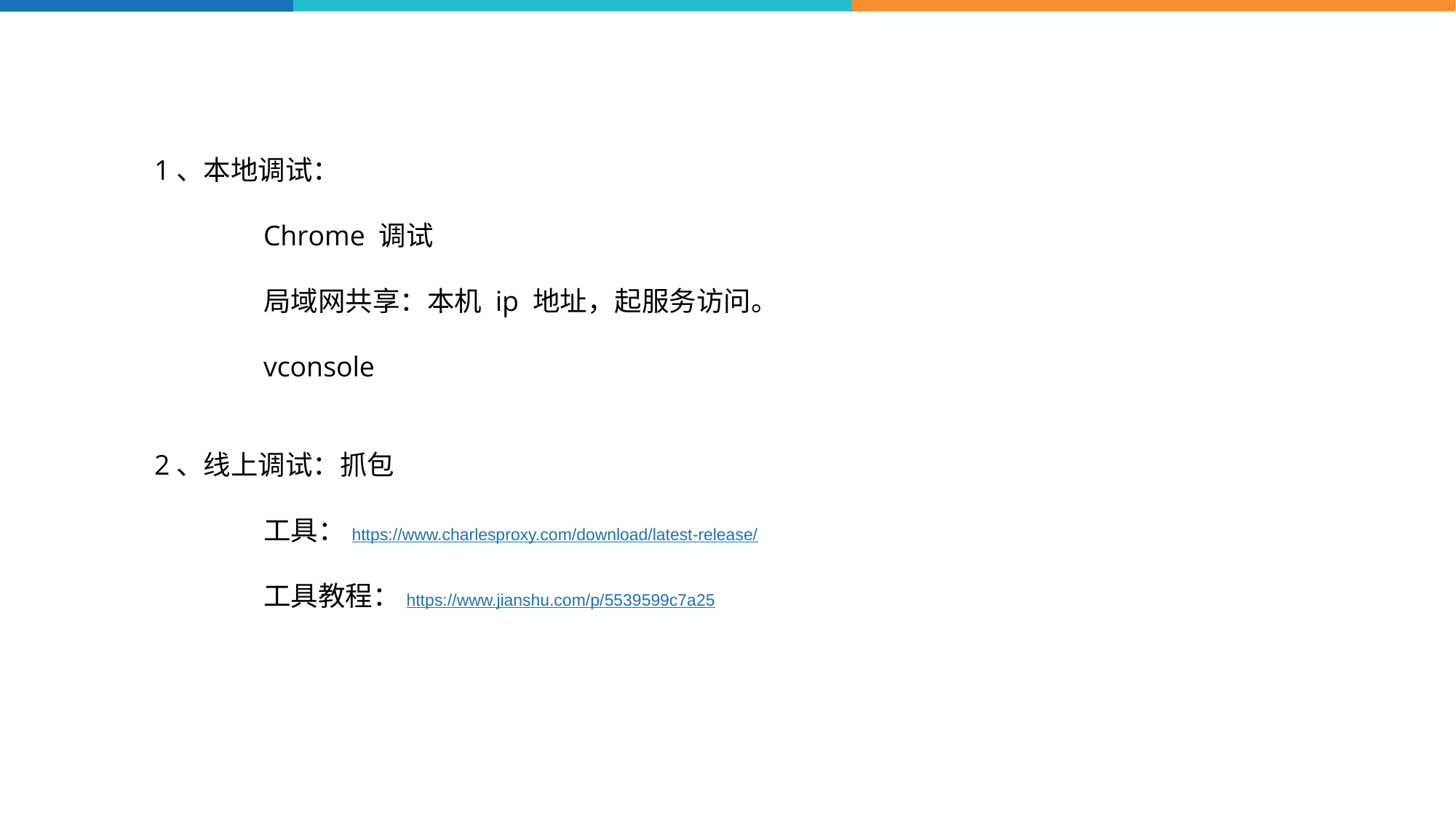

1、本地调试：

	Chrome 调试

	局域网共享：本机 ip 地址，起服务访问。

	vconsole

2、线上调试：抓包

	工具：https://www.charlesproxy.com/download/latest-release/

	工具教程：https://www.jianshu.com/p/5539599c7a25